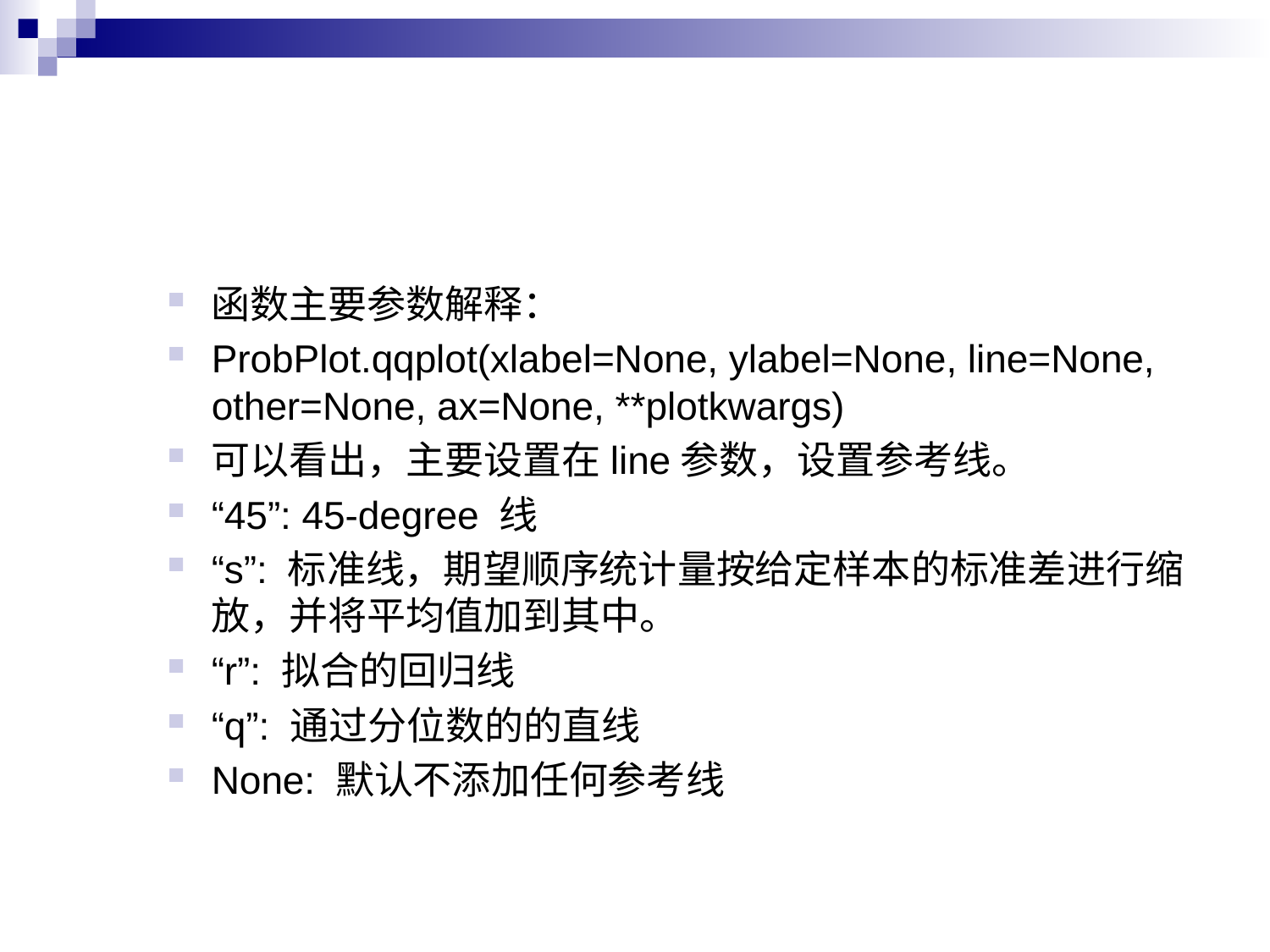

函数主要参数解释：
ProbPlot.qqplot(xlabel=None, ylabel=None, line=None, other=None, ax=None, **plotkwargs)
可以看出，主要设置在line参数，设置参考线。
“45”: 45-degree 线
“s”: 标准线，期望顺序统计量按给定样本的标准差进行缩放，并将平均值加到其中。
“r”: 拟合的回归线
“q”: 通过分位数的的直线
None: 默认不添加任何参考线